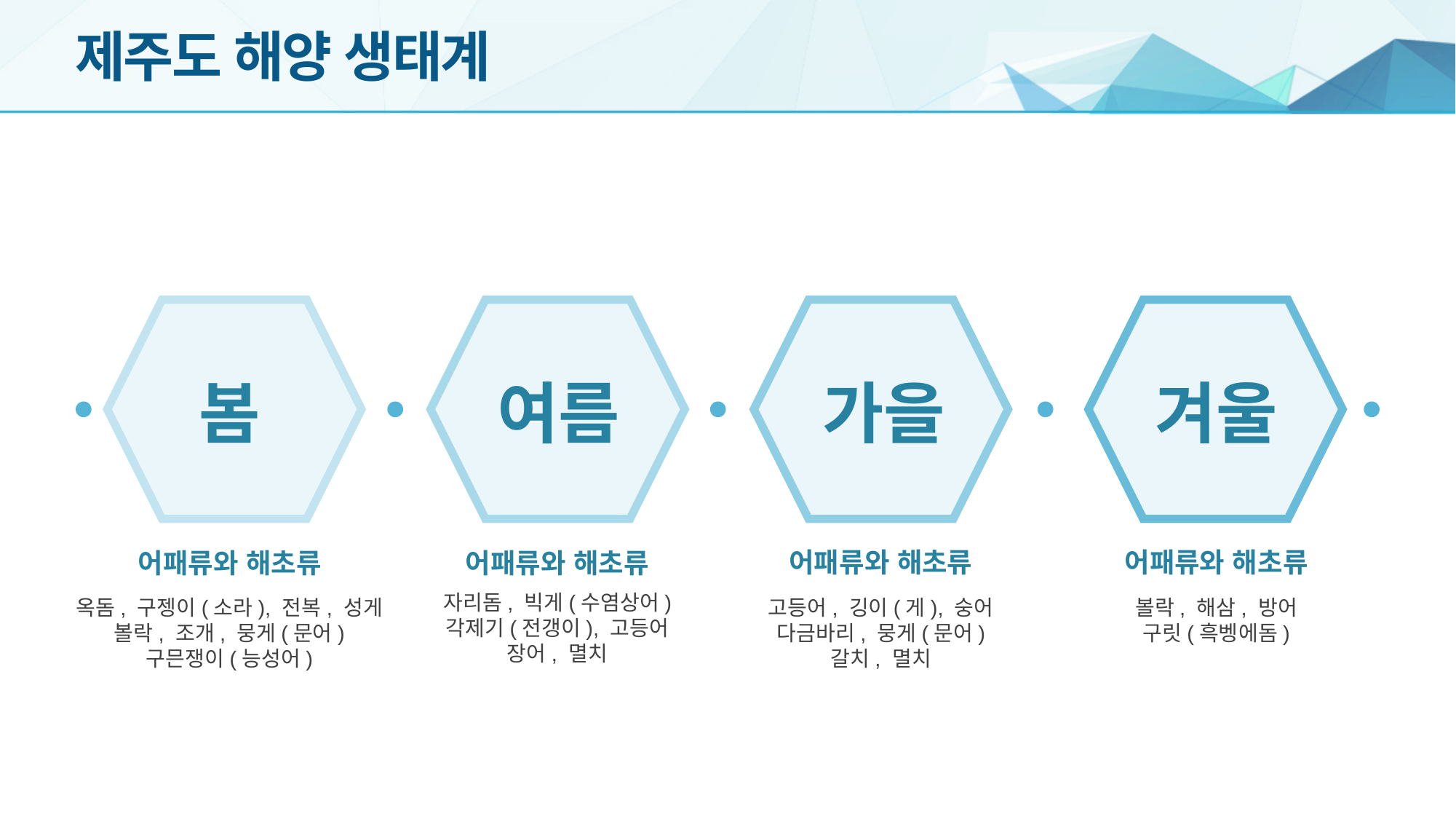

# 제주도 해양 생태계

봄
여름
가을
겨울

어패류와 해초류
어패류와 해초류
어패류와 해초류
어패류와 해초류
자리돔, 빅게(수염상어)
각제기(전갱이), 고등어
장어, 멸치
옥돔, 구젱이(소라), 전복, 성게
볼락, 조개, 뭉게(문어)
구믄쟁이(능성어)
고등어, 깅이(게), 숭어
다금바리, 뭉게(문어)
갈치, 멸치
볼락, 해삼, 방어
구릿(흑벵에돔)